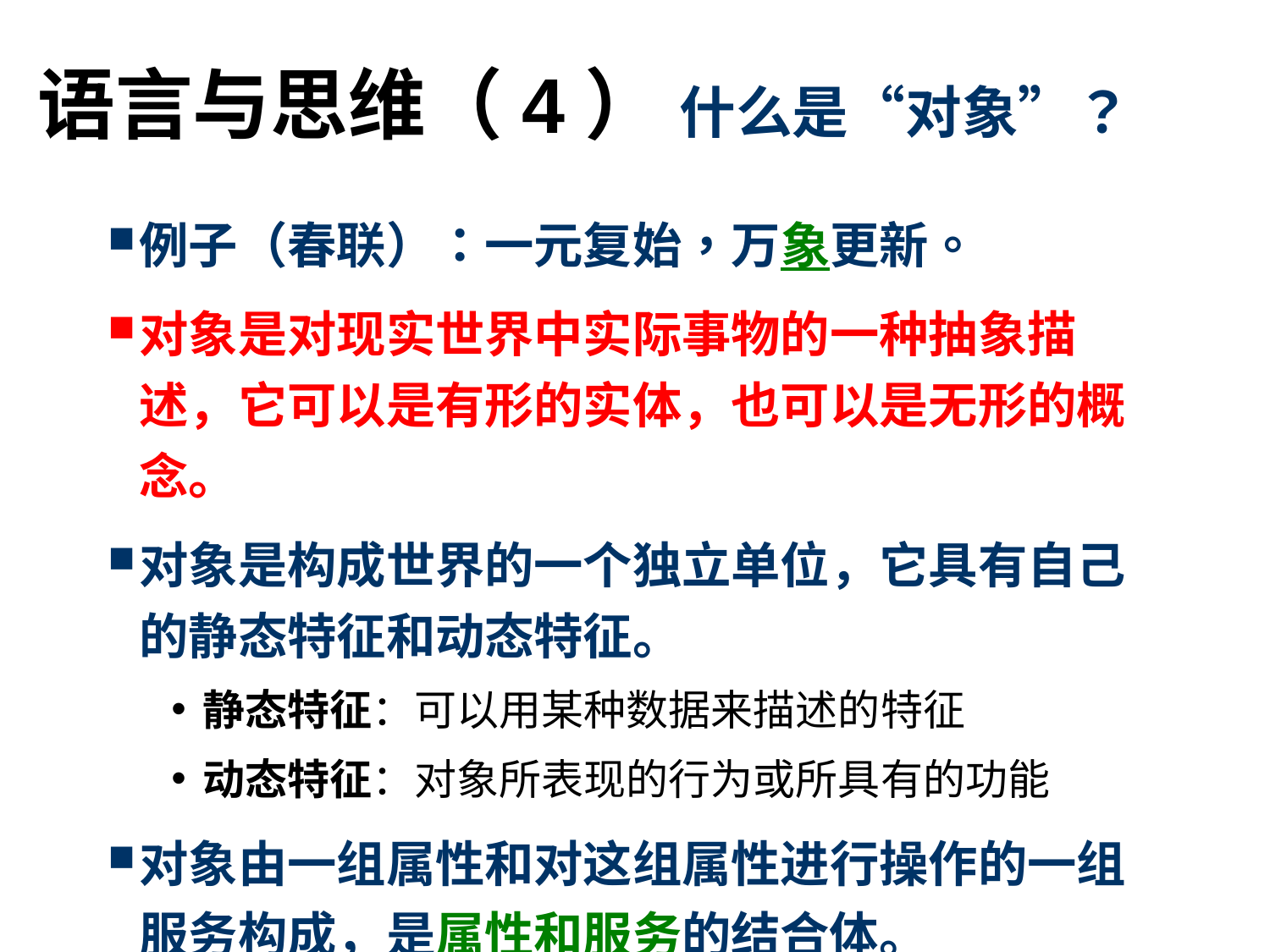

# 语言与思维（4） 什么是“对象”？
例子（春联）：一元复始，万象更新。
对象是对现实世界中实际事物的一种抽象描述，它可以是有形的实体，也可以是无形的概念。
对象是构成世界的一个独立单位，它具有自己的静态特征和动态特征。
静态特征：可以用某种数据来描述的特征
动态特征：对象所表现的行为或所具有的功能
对象由一组属性和对这组属性进行操作的一组服务构成，是属性和服务的结合体。